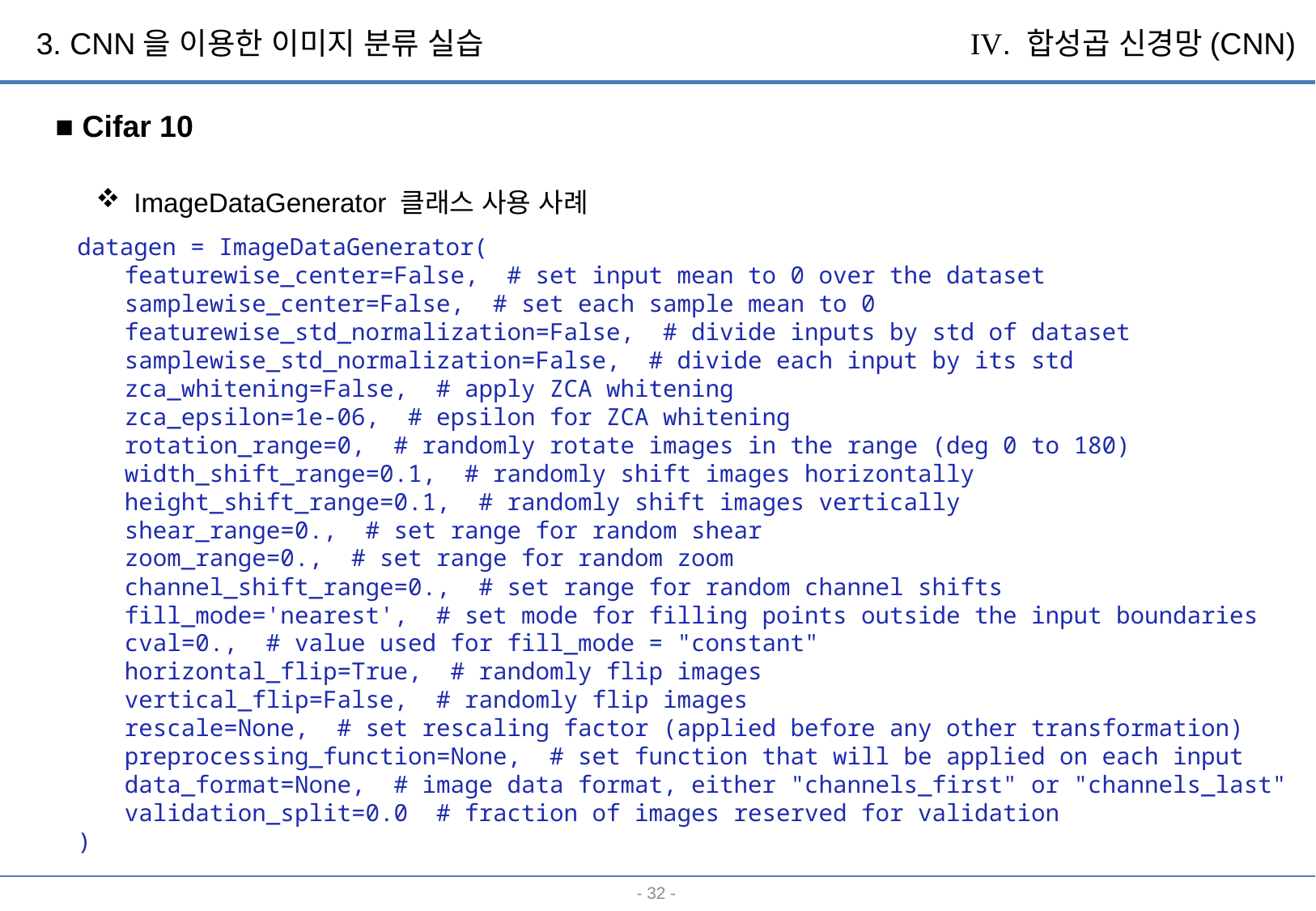

3. CNN을 이용한 이미지 분류 실습
IV. 합성곱 신경망(CNN)

■ Cifar 10
ImageDataGenerator 클래스 사용 사례
datagen = ImageDataGenerator(
featurewise_center=False,  # set input mean to 0 over the dataset
samplewise_center=False,  # set each sample mean to 0
featurewise_std_normalization=False,  # divide inputs by std of dataset
samplewise_std_normalization=False,  # divide each input by its std
zca_whitening=False,  # apply ZCA whitening
zca_epsilon=1e-06,  # epsilon for ZCA whitening
rotation_range=0,  # randomly rotate images in the range (deg 0 to 180)
width_shift_range=0.1,  # randomly shift images horizontally
height_shift_range=0.1,  # randomly shift images vertically
shear_range=0.,  # set range for random shear
zoom_range=0.,  # set range for random zoom
channel_shift_range=0.,  # set range for random channel shifts
fill_mode='nearest',  # set mode for filling points outside the input boundaries
cval=0.,  # value used for fill_mode = "constant"
horizontal_flip=True,  # randomly flip images
vertical_flip=False,  # randomly flip images
rescale=None,  # set rescaling factor (applied before any other transformation)
preprocessing_function=None,  # set function that will be applied on each input
data_format=None,  # image data format, either "channels_first" or "channels_last"
validation_split=0.0  # fraction of images reserved for validation
)
- 32 -